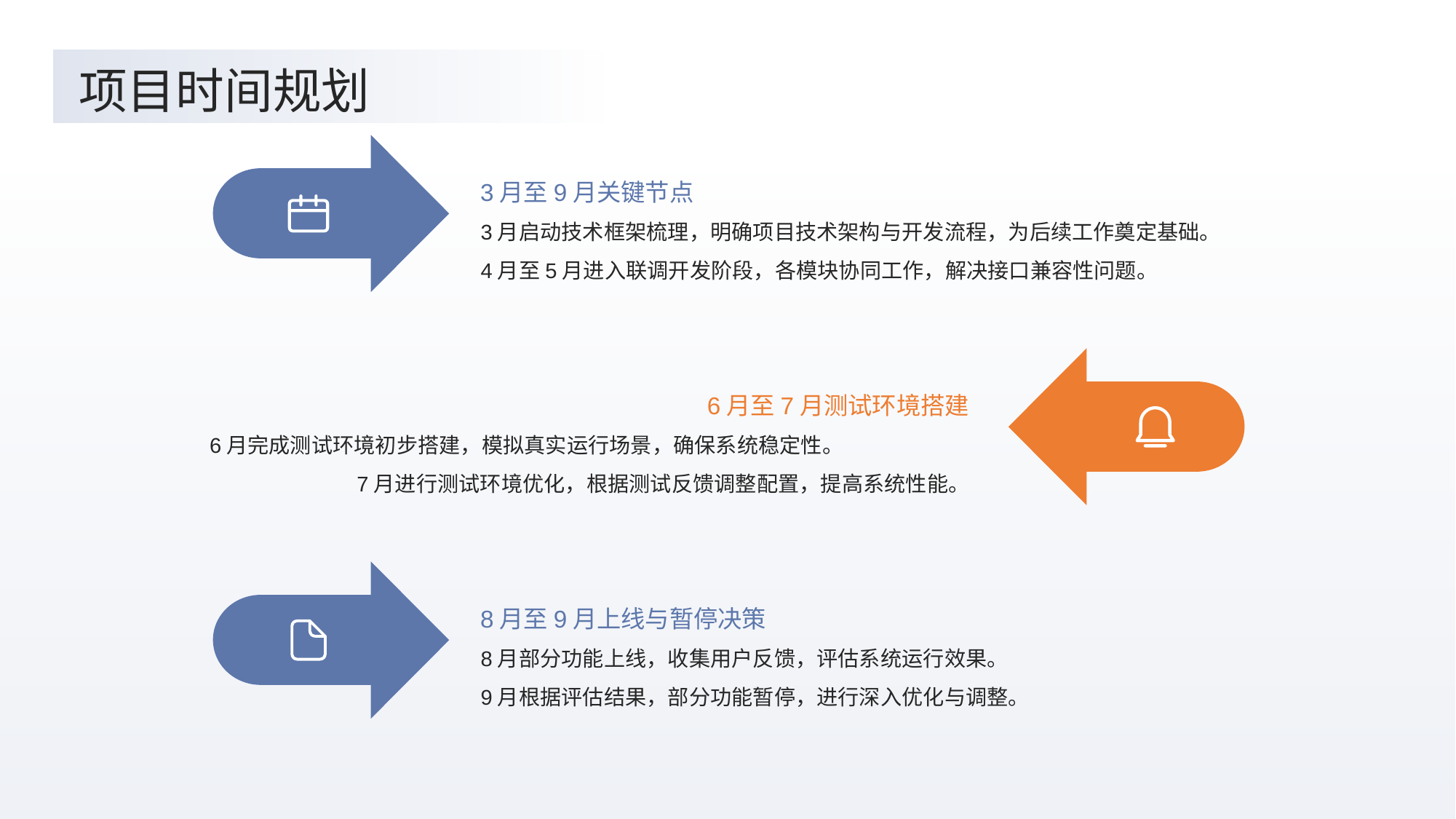

项目时间规划

3月至9月关键节点

3月启动技术框架梳理，明确项目技术架构与开发流程，为后续工作奠定基础。
4月至5月进入联调开发阶段，各模块协同工作，解决接口兼容性问题。

6月至7月测试环境搭建

6月完成测试环境初步搭建，模拟真实运行场景，确保系统稳定性。
7月进行测试环境优化，根据测试反馈调整配置，提高系统性能。

8月至9月上线与暂停决策

8月部分功能上线，收集用户反馈，评估系统运行效果。
9月根据评估结果，部分功能暂停，进行深入优化与调整。